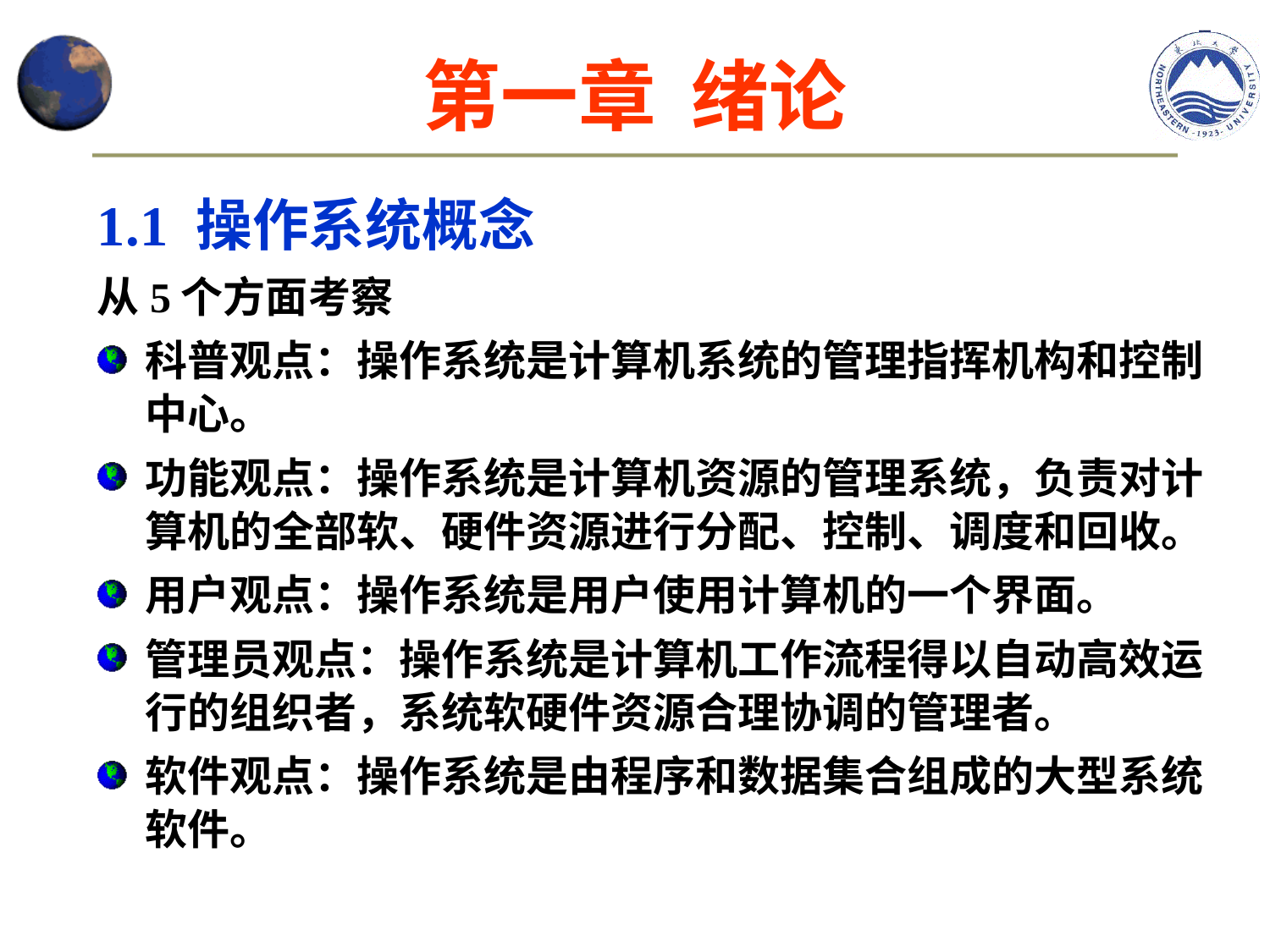

# 第一章  绪论
1.1 操作系统概念
从5个方面考察
科普观点：操作系统是计算机系统的管理指挥机构和控制中心。
功能观点：操作系统是计算机资源的管理系统，负责对计算机的全部软、硬件资源进行分配、控制、调度和回收。
用户观点：操作系统是用户使用计算机的一个界面。
管理员观点：操作系统是计算机工作流程得以自动高效运行的组织者，系统软硬件资源合理协调的管理者。
软件观点：操作系统是由程序和数据集合组成的大型系统软件。